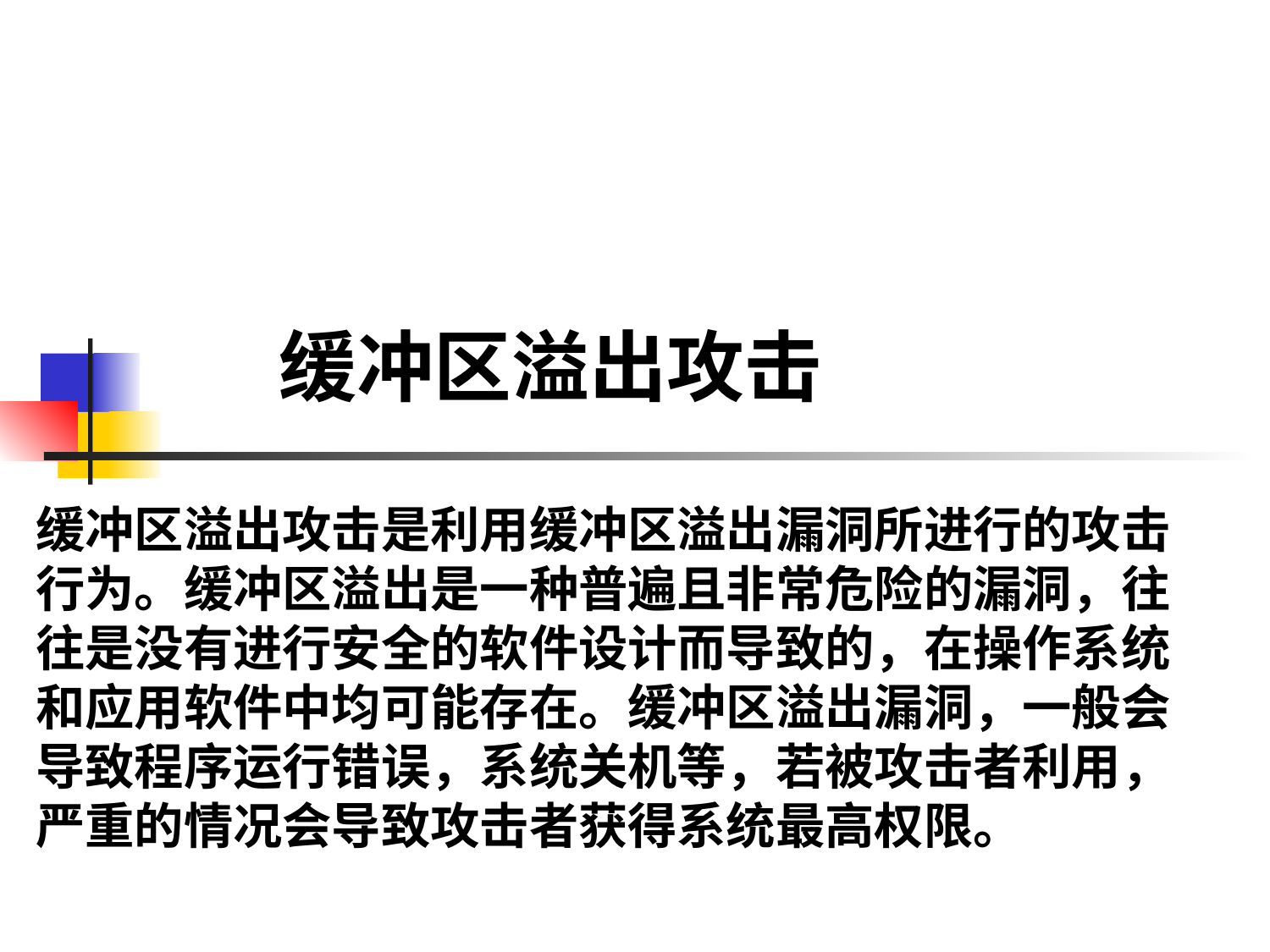

# 缓冲区溢出攻击
缓冲区溢出攻击是利用缓冲区溢出漏洞所进行的攻击行为。缓冲区溢出是一种普遍且非常危险的漏洞，往往是没有进行安全的软件设计而导致的，在操作系统和应用软件中均可能存在。缓冲区溢出漏洞，一般会导致程序运行错误，系统关机等，若被攻击者利用，严重的情况会导致攻击者获得系统最高权限。